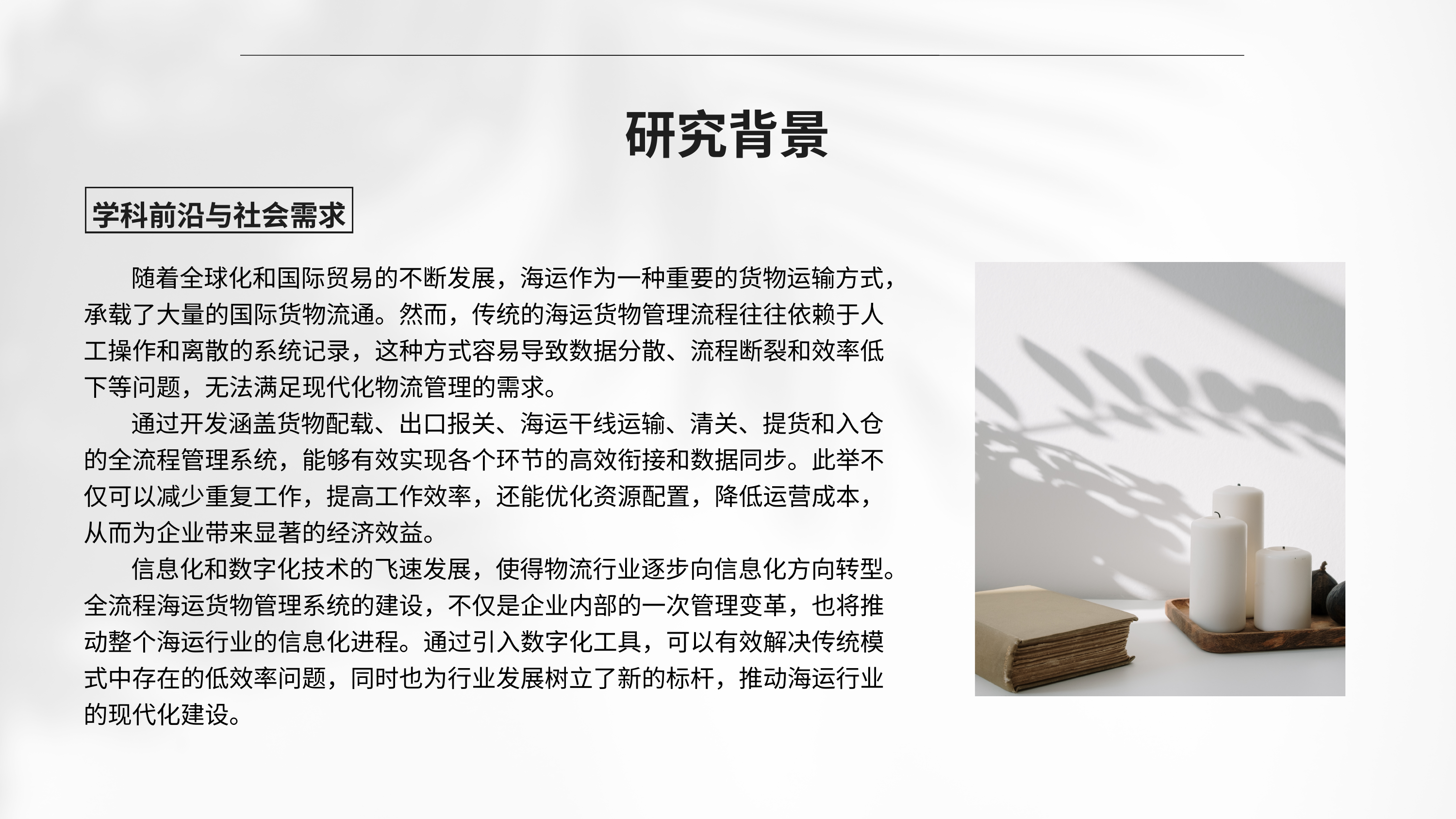

研究背景

学科前沿与社会需求

 随着全球化和国际贸易的不断发展，海运作为一种重要的货物运输方式，承载了大量的国际货物流通。然而，传统的海运货物管理流程往往依赖于人工操作和离散的系统记录，这种方式容易导致数据分散、流程断裂和效率低下等问题，无法满足现代化物流管理的需求。
 通过开发涵盖货物配载、出口报关、海运干线运输、清关、提货和入仓的全流程管理系统，能够有效实现各个环节的高效衔接和数据同步。此举不仅可以减少重复工作，提高工作效率，还能优化资源配置，降低运营成本，从而为企业带来显著的经济效益。
 信息化和数字化技术的飞速发展，使得物流行业逐步向信息化方向转型。全流程海运货物管理系统的建设，不仅是企业内部的一次管理变革，也将推动整个海运行业的信息化进程。通过引入数字化工具，可以有效解决传统模式中存在的低效率问题，同时也为行业发展树立了新的标杆，推动海运行业的现代化建设。